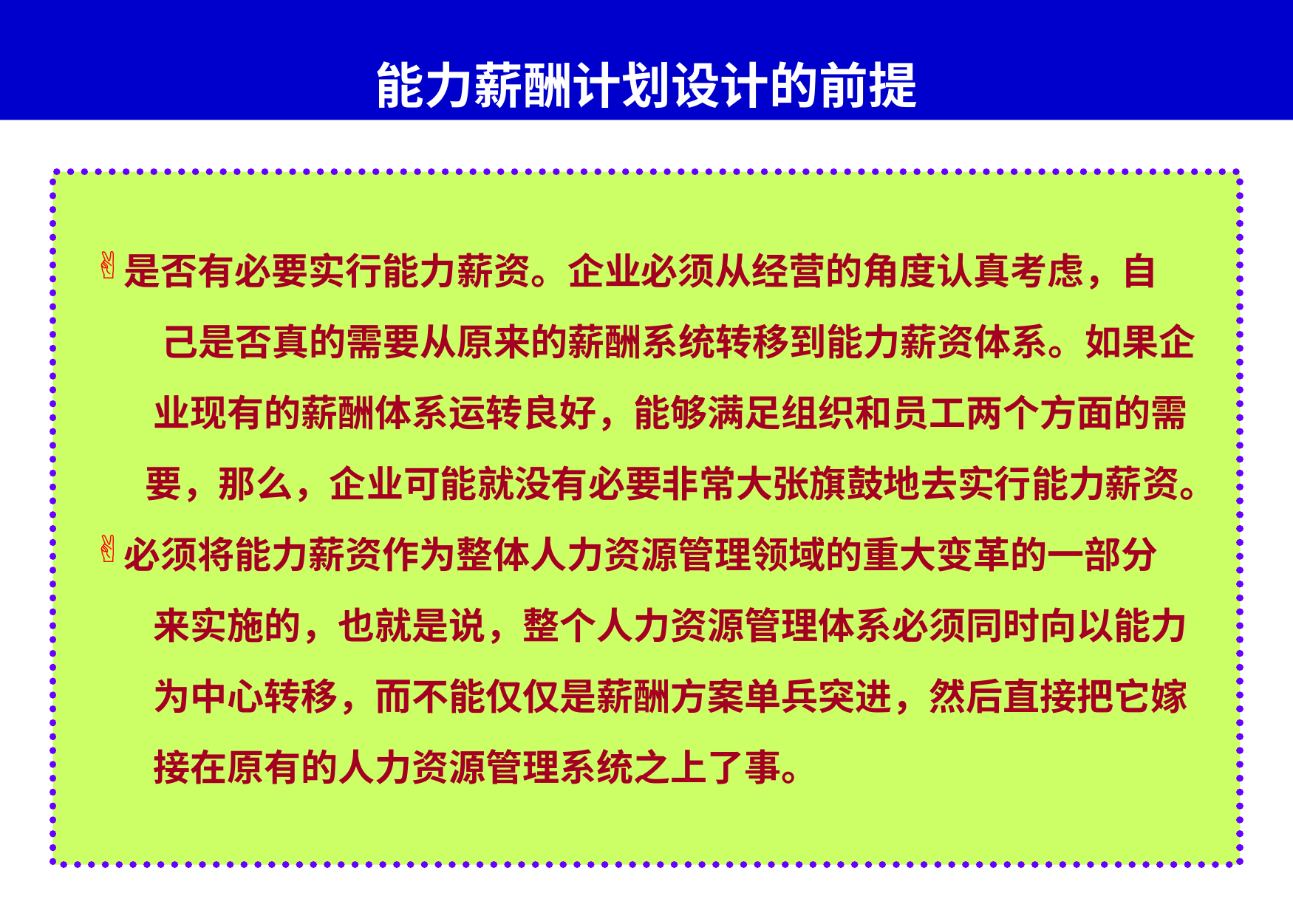

# 能力薪酬计划设计的前提

是否有必要实行能力薪资。企业必须从经营的角度认真考虑，自
    己是否真的需要从原来的薪酬系统转移到能力薪资体系。如果企
   业现有的薪酬体系运转良好，能够满足组织和员工两个方面的需
  要，那么，企业可能就没有必要非常大张旗鼓地去实行能力薪资。
必须将能力薪资作为整体人力资源管理领域的重大变革的一部分
   来实施的，也就是说，整个人力资源管理体系必须同时向以能力
   为中心转移，而不能仅仅是薪酬方案单兵突进，然后直接把它嫁
   接在原有的人力资源管理系统之上了事。

公司价值观
值得信赖
判断力
勇气与自信